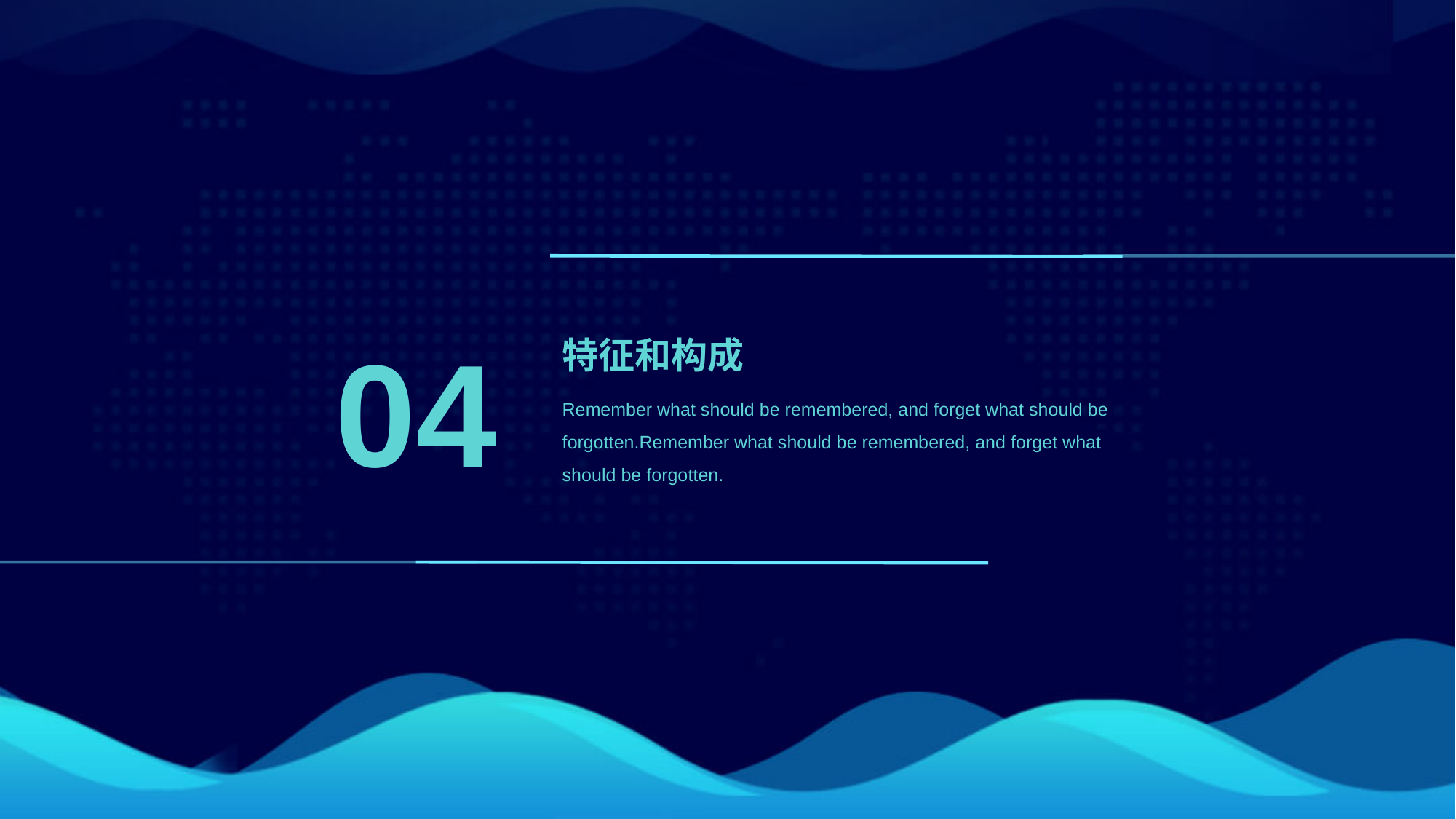

04
特征和构成
Remember what should be remembered, and forget what should be forgotten.Remember what should be remembered, and forget what should be forgotten.